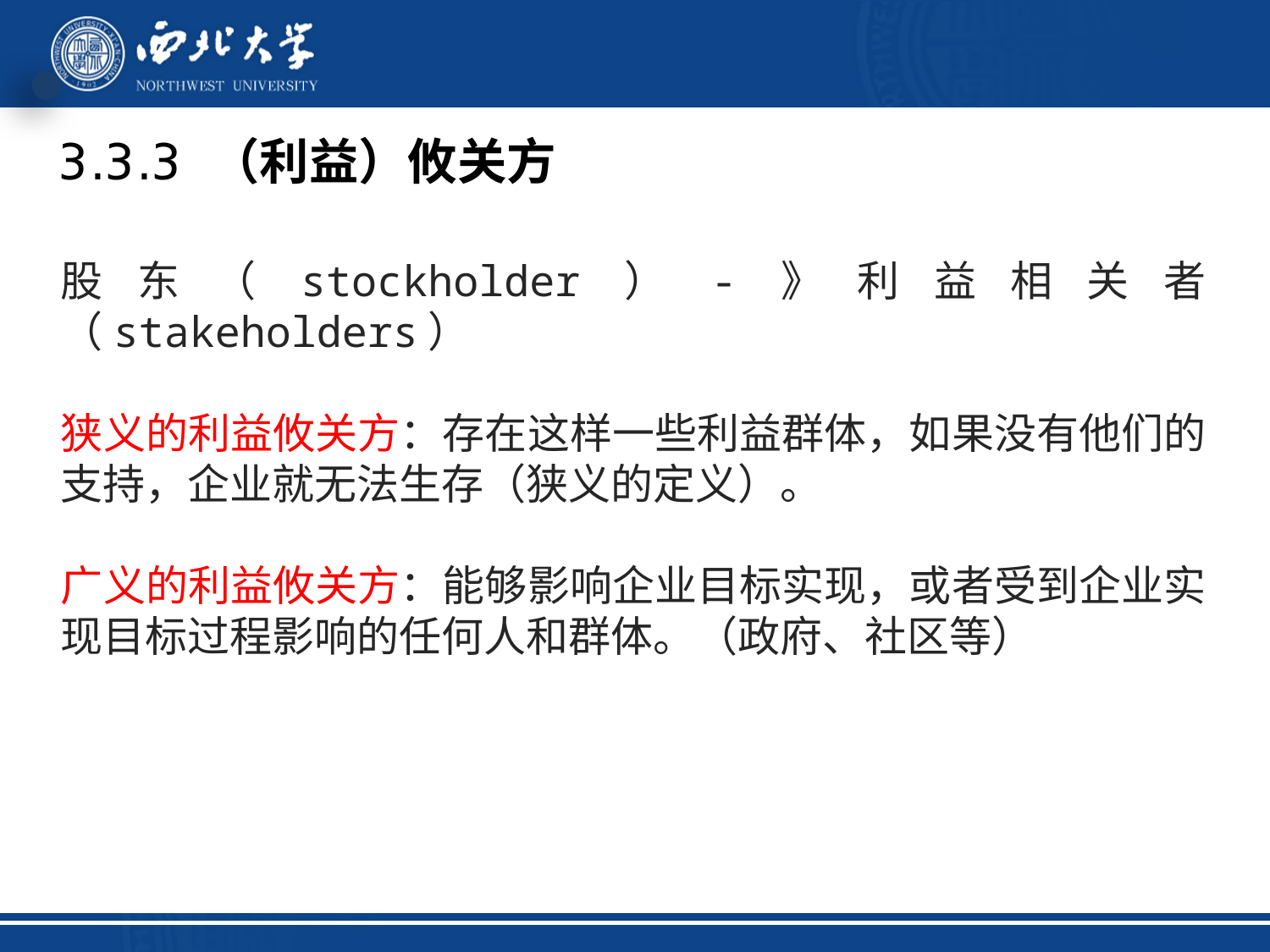

3.3.3 （利益）攸关方
股东（stockholder）-》利益相关者（stakeholders）

狭义的利益攸关方：存在这样一些利益群体，如果没有他们的支持，企业就无法生存（狭义的定义）。

广义的利益攸关方：能够影响企业目标实现，或者受到企业实现目标过程影响的任何人和群体。（政府、社区等）